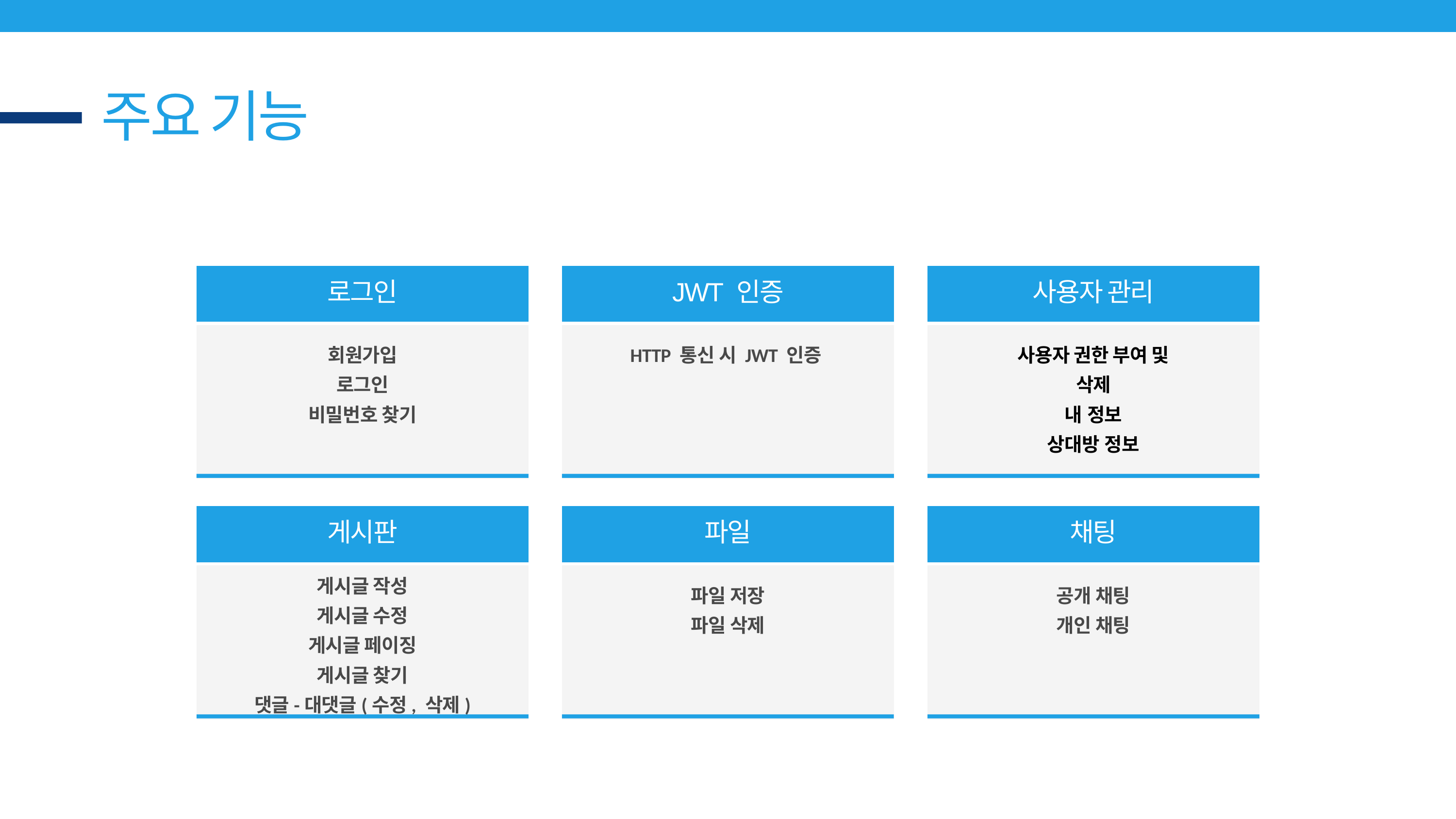

주요 기능

로그인
JWT 인증
사용자 관리
회원가입
로그인
비밀번호 찾기
HTTP 통신 시 JWT 인증
사용자 권한 부여 및
삭제
내 정보
상대방 정보

게시판
파일
채팅
게시글 작성
게시글 수정
게시글 페이징
게시글 찾기
댓글-대댓글(수정, 삭제)
파일 저장
파일 삭제
공개 채팅
개인 채팅